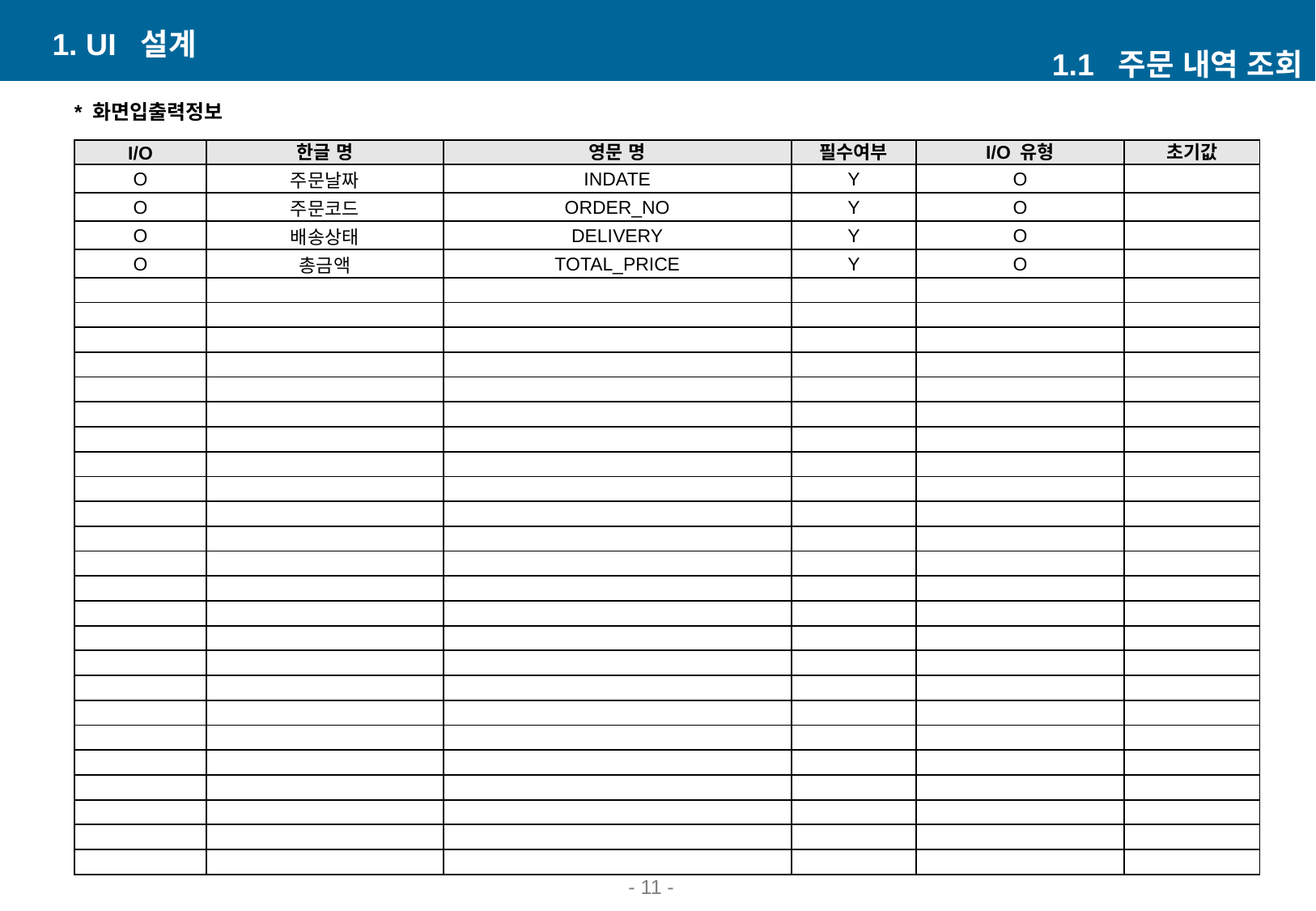

1. UI  설계
1.1  주문 내역 조회
* 화면입출력정보
| I/O | 한글 명 | 영문 명 | 필수여부 | I/O 유형 | 초기값 |
| --- | --- | --- | --- | --- | --- |
| O | 주문날짜 | INDATE | Y | O |  |
| O | 주문코드 | ORDER\_NO | Y | O |  |
| O | 배송상태 | DELIVERY | Y | O |  |
| O | 총금액 | TOTAL\_PRICE | Y | O |  |
|  |  |  |  |  |  |
|  |  |  |  |  |  |
|  |  |  |  |  |  |
|  |  |  |  |  |  |
|  |  |  |  |  |  |
|  |  |  |  |  |  |
|  |  |  |  |  |  |
|  |  |  |  |  |  |
|  |  |  |  |  |  |
|  |  |  |  |  |  |
|  |  |  |  |  |  |
|  |  |  |  |  |  |
|  |  |  |  |  |  |
|  |  |  |  |  |  |
|  |  |  |  |  |  |
|  |  |  |  |  |  |
|  |  |  |  |  |  |
|  |  |  |  |  |  |
|  |  |  |  |  |  |
|  |  |  |  |  |  |
|  |  |  |  |  |  |
|  |  |  |  |  |  |
|  |  |  |  |  |  |
|  |  |  |  |  |  |
- 11 -